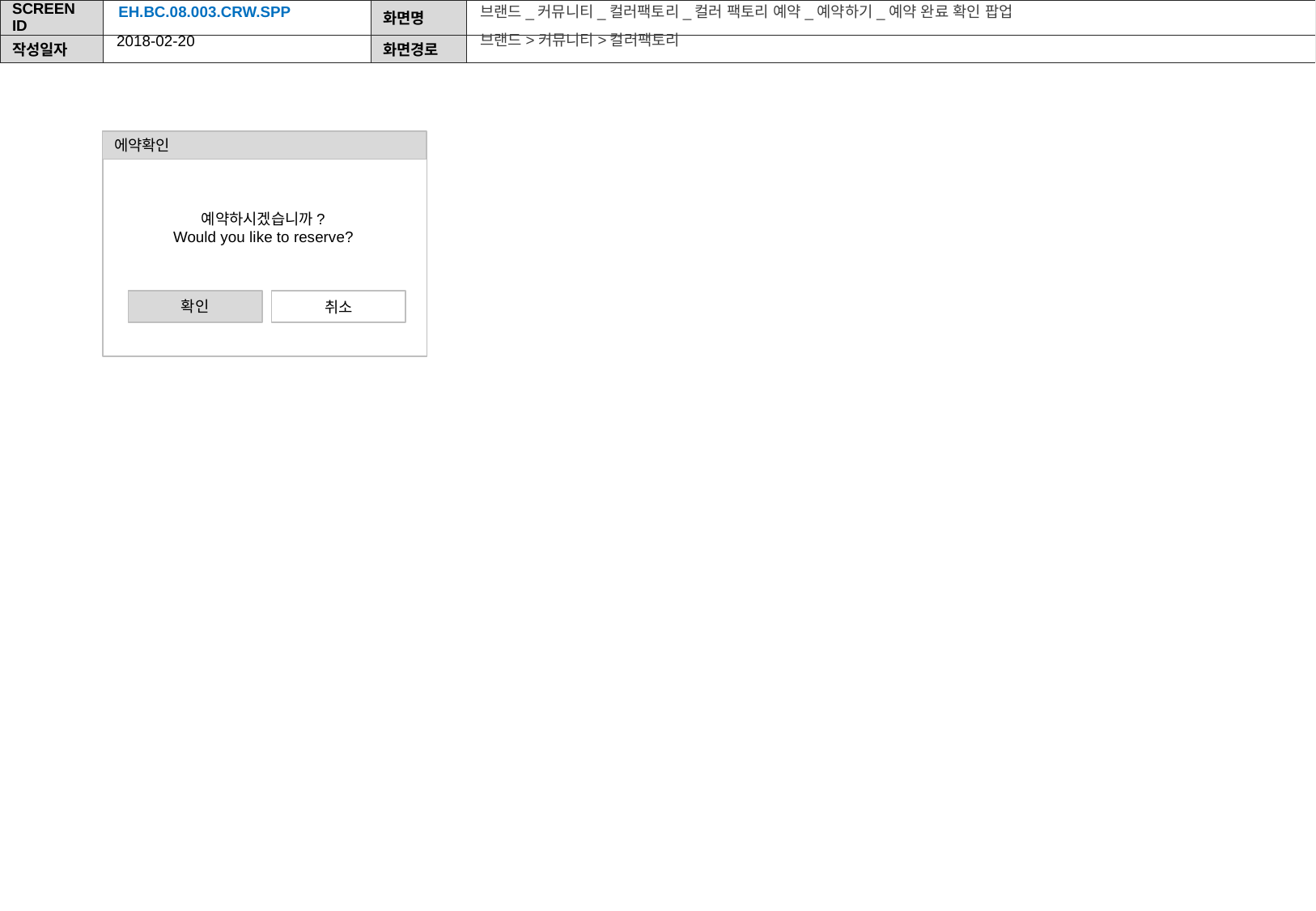

EH.BC.08.003.CRW.SPP
브랜드_커뮤니티_컬러팩토리_컬러 팩토리 예약_예약하기_예약 완료 확인 팝업
브랜드>커뮤니티>컬러팩토리
2018-02-20
에약확인

예약하시겠습니까?
Would you like to reserve?
확인
취소